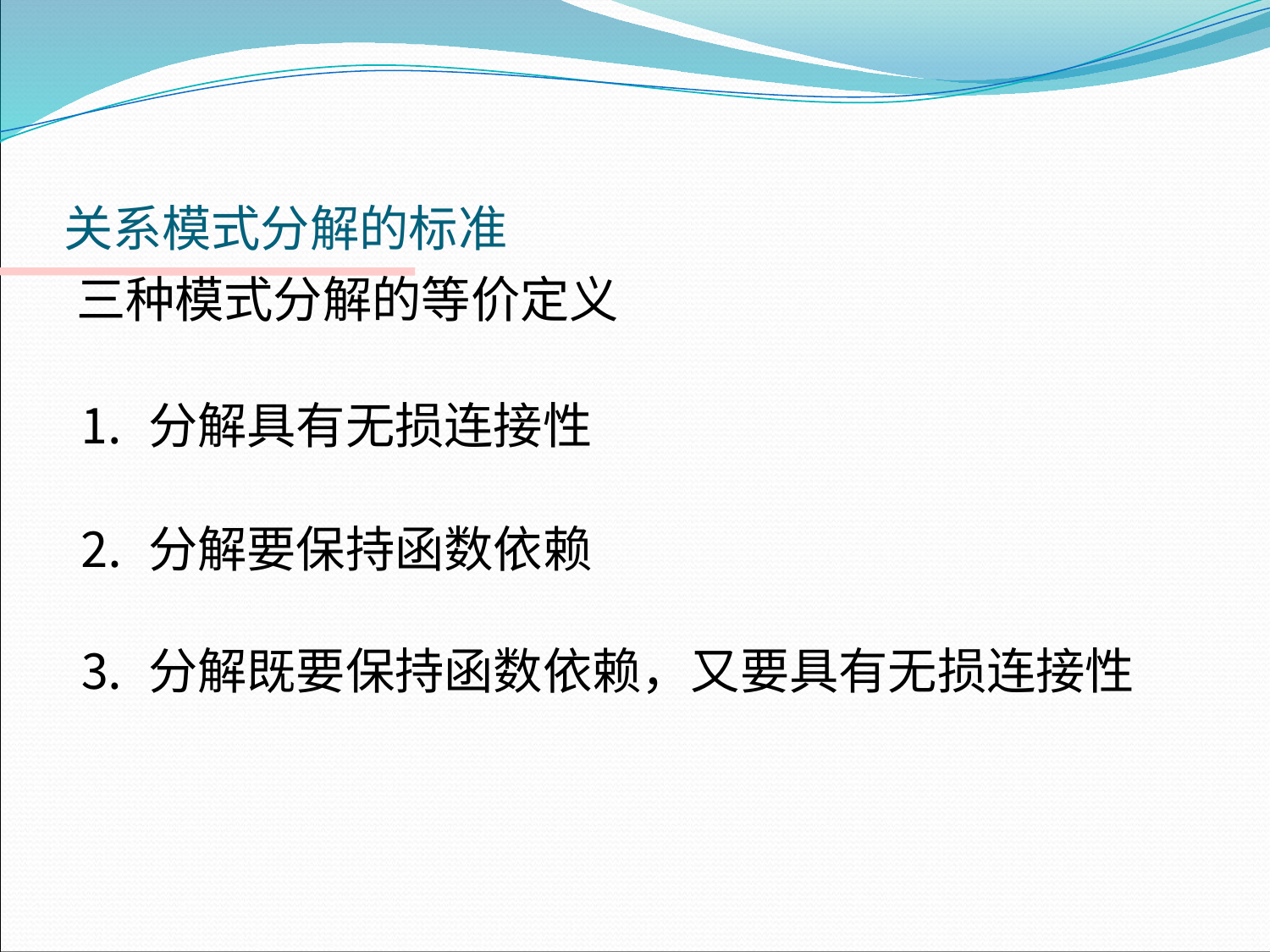

# 关系模式分解的标准
三种模式分解的等价定义

⒈ 分解具有无损连接性
⒉ 分解要保持函数依赖
⒊ 分解既要保持函数依赖，又要具有无损连接性

626